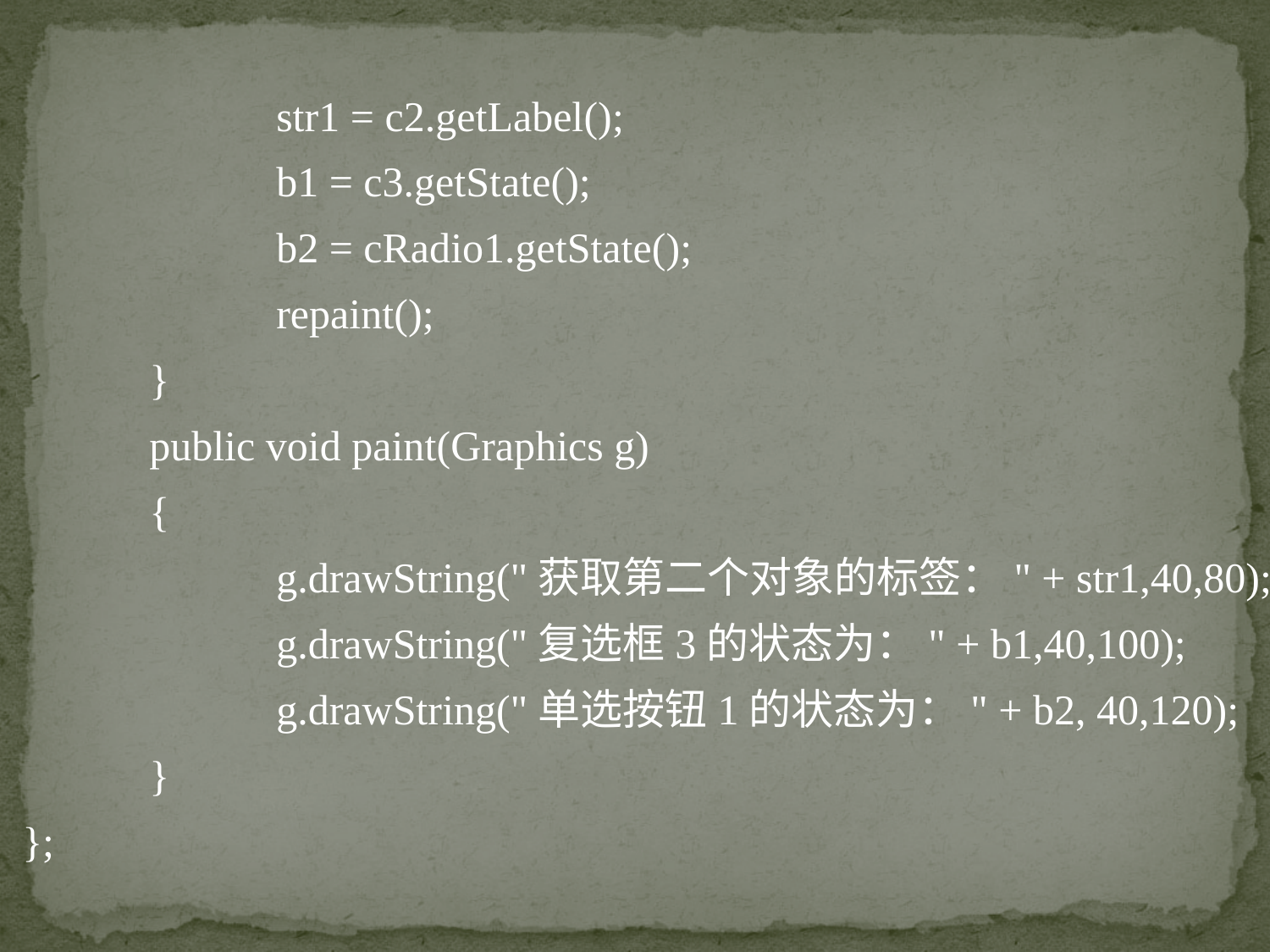

str1 = c2.getLabel();
		b1 = c3.getState();
		b2 = cRadio1.getState();
		repaint();
	}
	public void paint(Graphics g)
	{
		g.drawString("获取第二个对象的标签：" + str1,40,80);
		g.drawString("复选框3的状态为：" + b1,40,100);
		g.drawString("单选按钮1的状态为：" + b2, 40,120);
	}
};